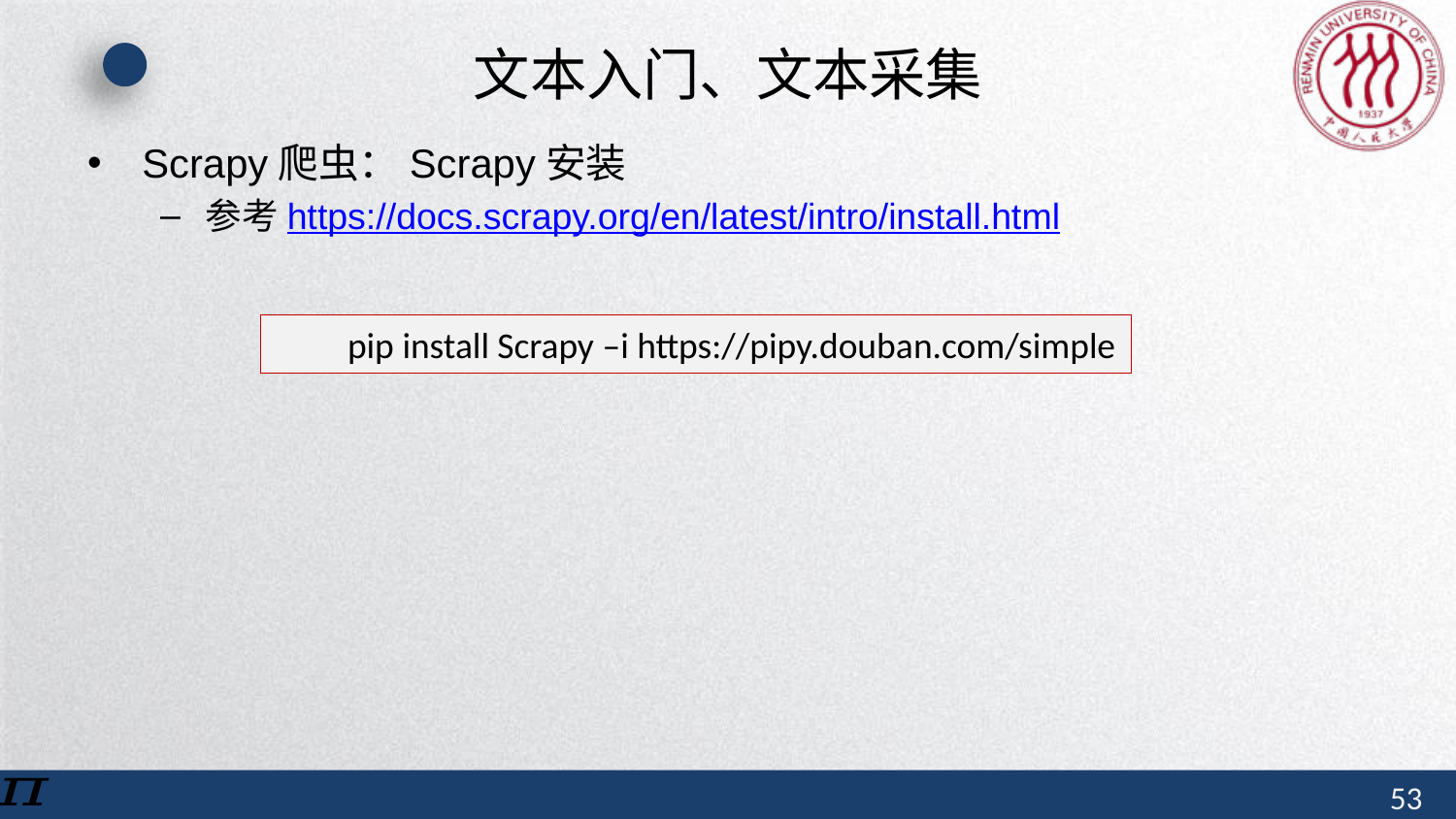

# 文本入门、文本采集
Scrapy爬虫：Scrapy安装
参考https://docs.scrapy.org/en/latest/intro/install.html

pip install Scrapy –i https://pipy.douban.com/simple